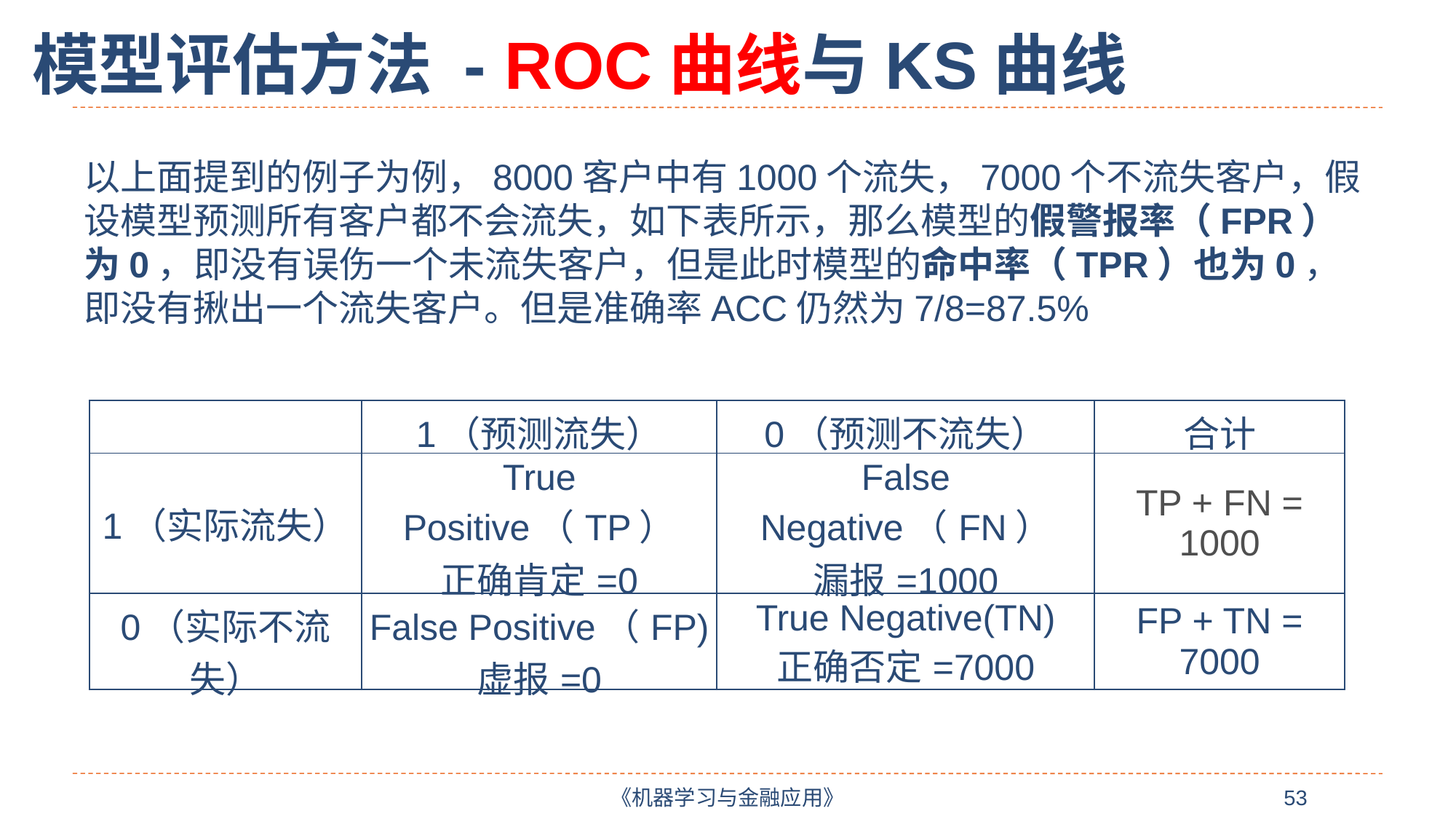

模型评估方法 - ROC曲线与KS曲线

以上面提到的例子为例，8000客户中有1000个流失，7000个不流失客户，假设模型预测所有客户都不会流失，如下表所示，那么模型的假警报率（FPR）为0，即没有误伤一个未流失客户，但是此时模型的命中率（TPR）也为0，即没有揪出一个流失客户。但是准确率ACC仍然为7/8=87.5%
|  | 1（预测流失） | 0（预测不流失） | 合计 |
| --- | --- | --- | --- |
| 1（实际流失） | True Positive（TP） 正确肯定=0 | False Negative（FN） 漏报=1000 | TP + FN = 1000 |
| 0（实际不流失） | False Positive（FP) 虚报=0 | True Negative(TN) 正确否定=7000 | FP + TN = 7000 |